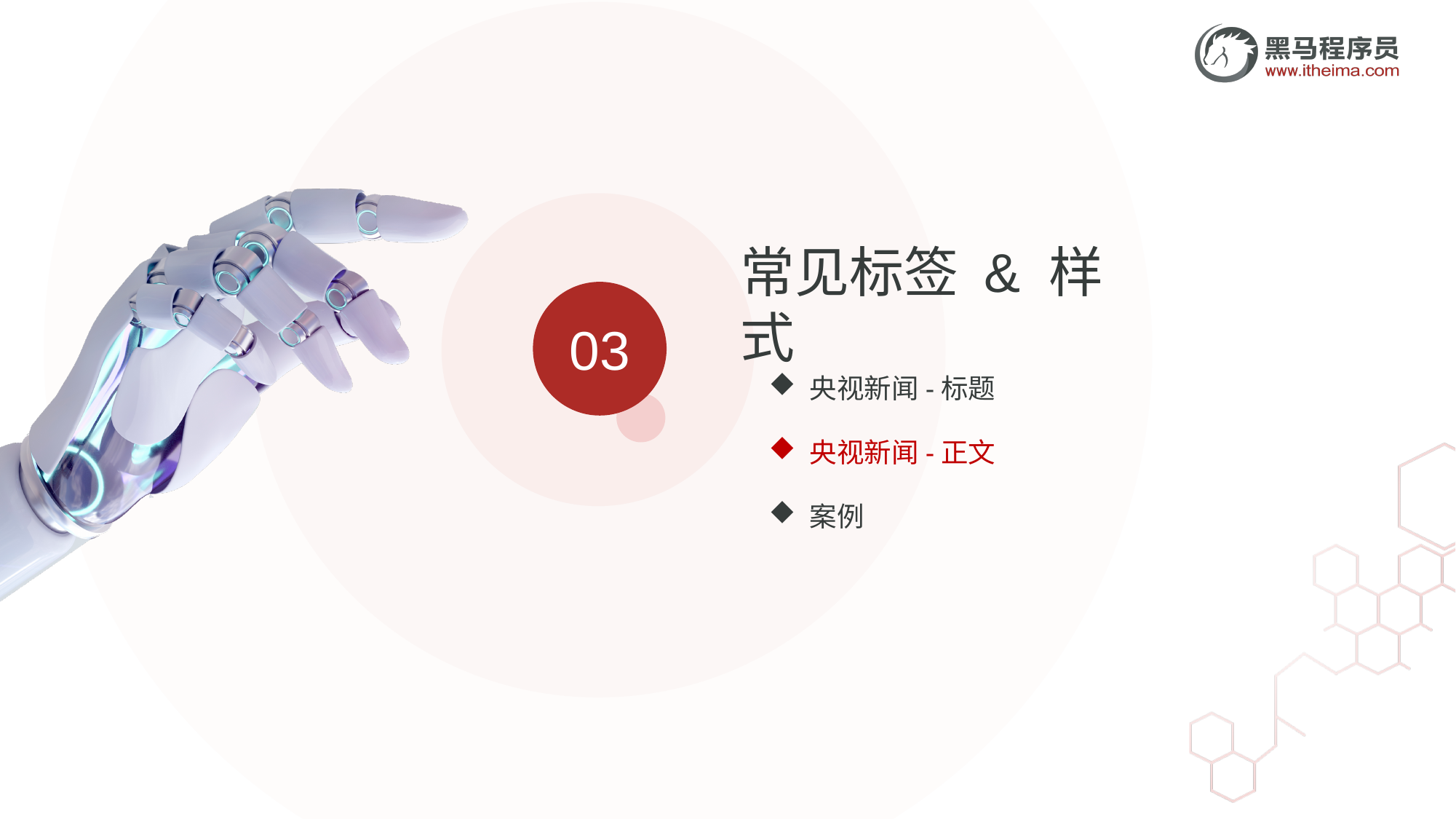

常见标签 & 样式
03
央视新闻-标题
央视新闻-正文
案例